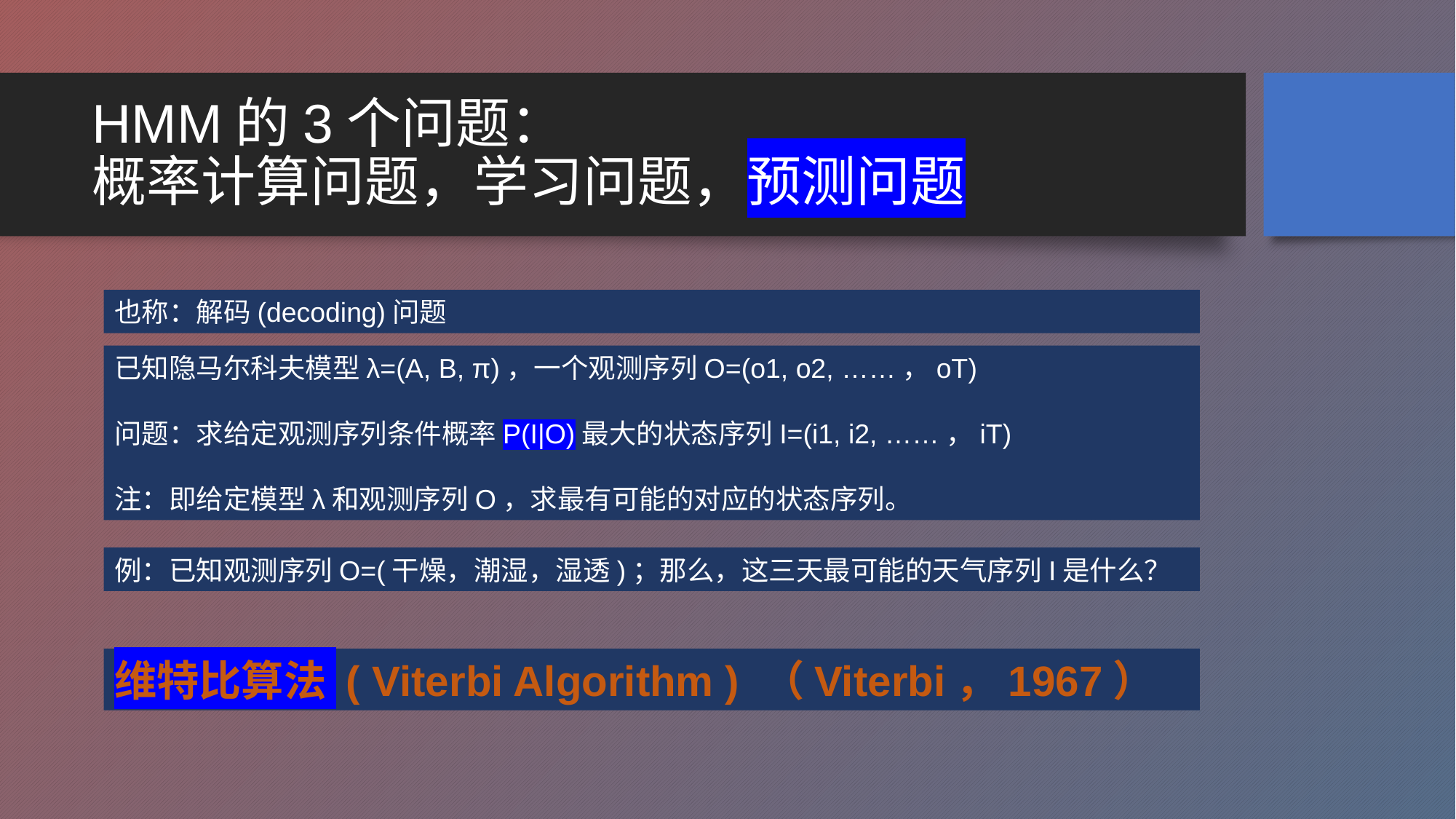

# HMM的3个问题： 概率计算问题，学习问题，预测问题
也称：解码(decoding)问题
已知隐马尔科夫模型λ=(A, B, π)，一个观测序列O=(o1, o2, ……，oT)

问题：求给定观测序列条件概率P(I|O)最大的状态序列I=(i1, i2, ……，iT)

注：即给定模型λ和观测序列O，求最有可能的对应的状态序列。
例：已知观测序列O=(干燥，潮湿，湿透)；那么，这三天最可能的天气序列I是什么？
维特比算法 ( Viterbi Algorithm ) （Viterbi，1967）